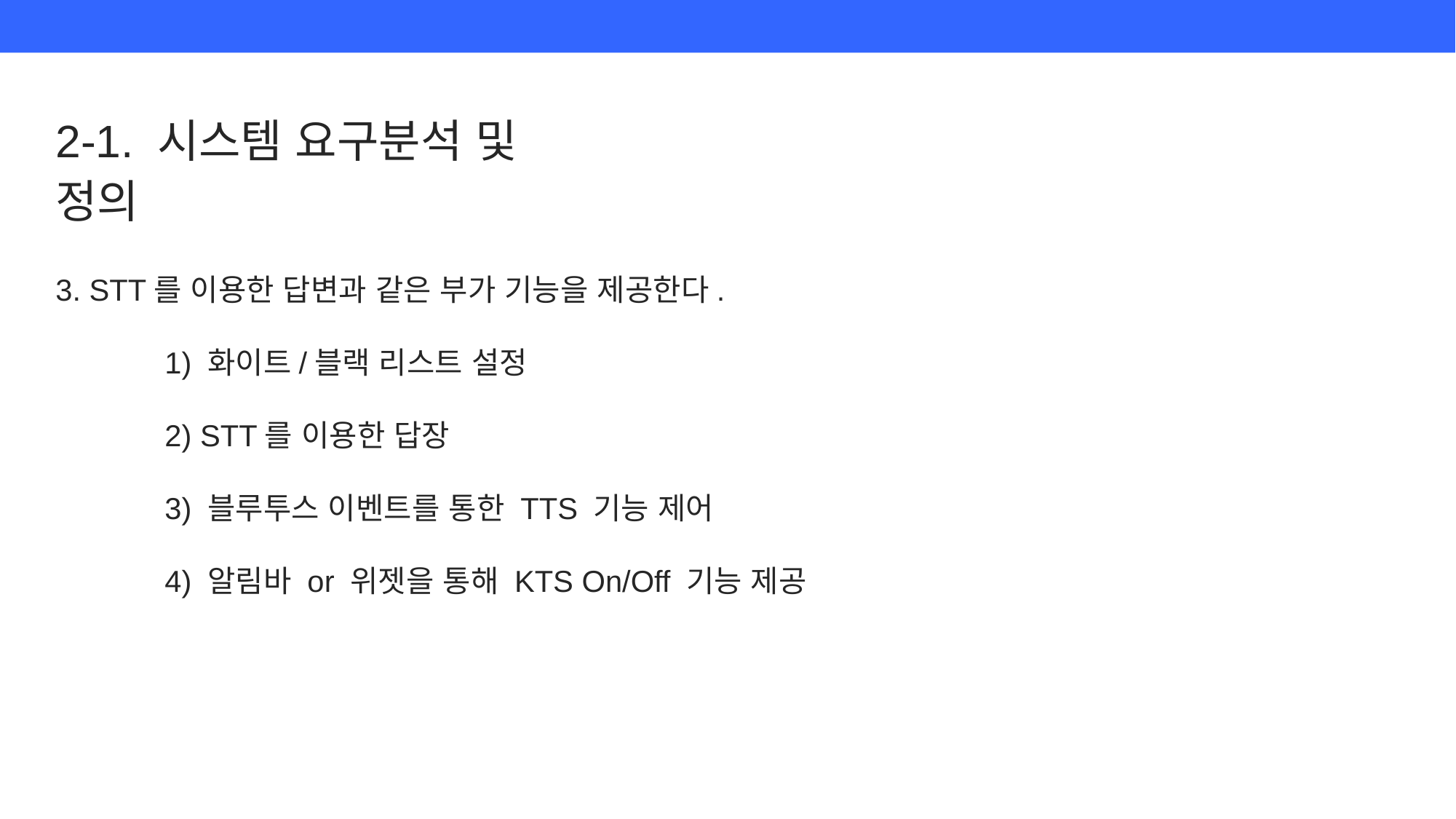

2-1. 시스템 요구분석 및 정의
3. STT를 이용한 답변과 같은 부가 기능을 제공한다.
	1) 화이트/블랙 리스트 설정
	2) STT를 이용한 답장
	3) 블루투스 이벤트를 통한 TTS 기능 제어
	4) 알림바 or 위젯을 통해 KTS On/Off 기능 제공